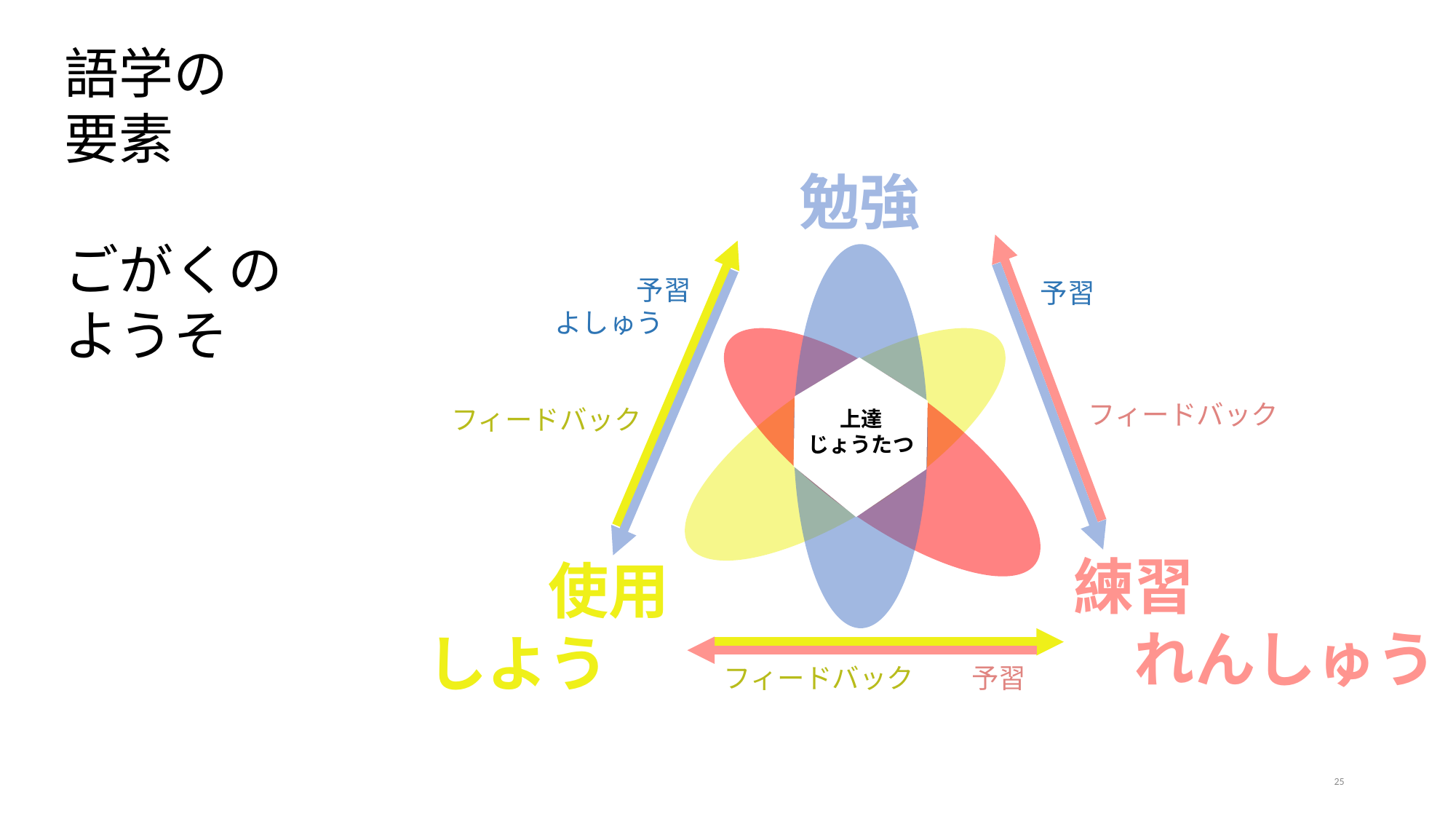

語学の
要素

ごがくの
ようそ
勉強
予習
よしゅう
予習

フィードバック
フィードバック
上達
じょうたつ
練習
　れんしゅう
使用
しよう
フィードバック
予習
25